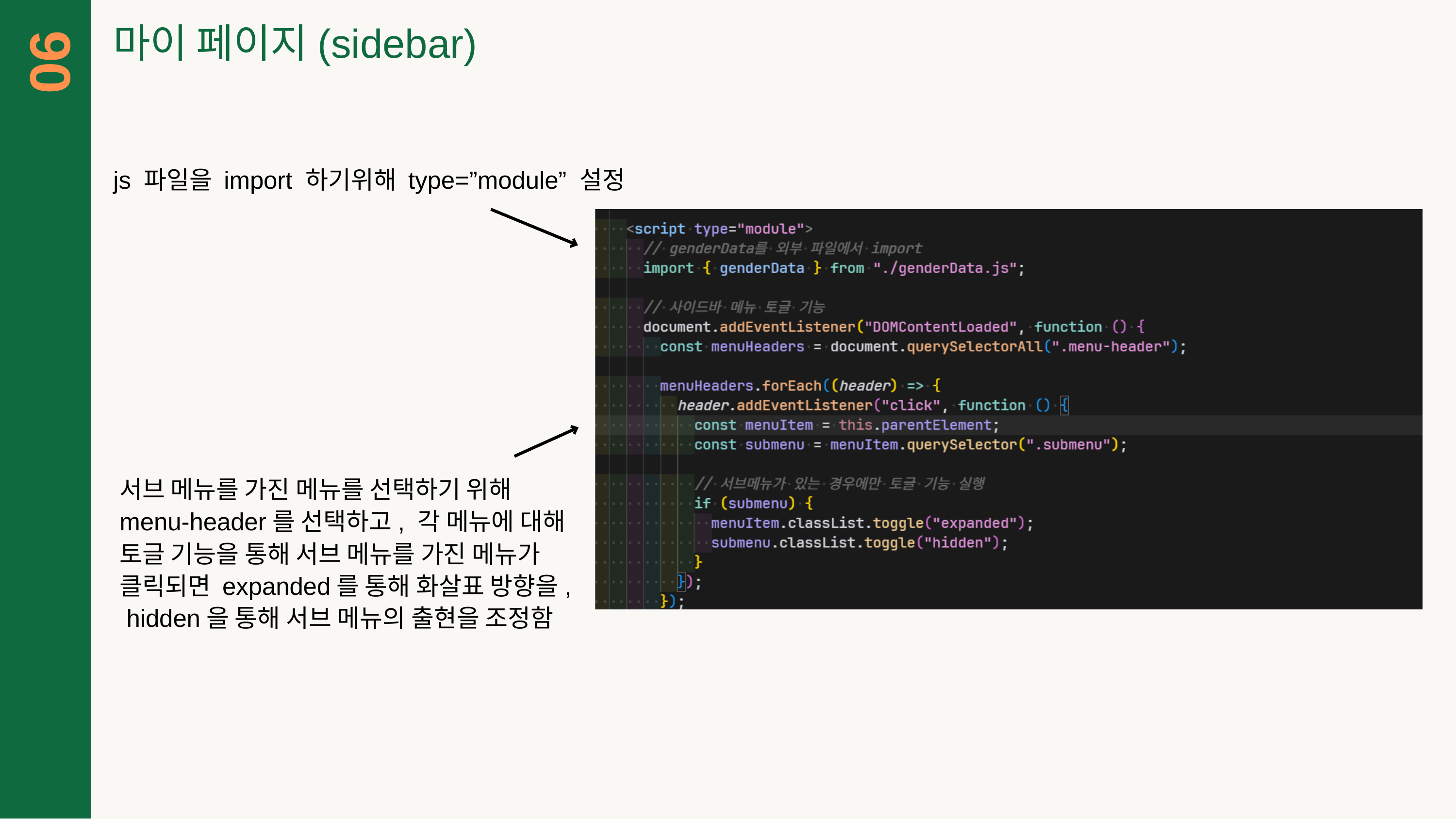

ㅇㅁㄴㅇㅁㄴㅇㅁㄴㅇ
마이 페이지(sidebar)
06
js 파일을 import 하기위해 type=”module” 설정

서브 메뉴를 가진 메뉴를 선택하기 위해 menu-header를 선택하고, 각 메뉴에 대해 토글 기능을 통해 서브 메뉴를 가진 메뉴가 클릭되면 expanded를 통해 화살표 방향을, hidden을 통해 서브 메뉴의 출현을 조정함